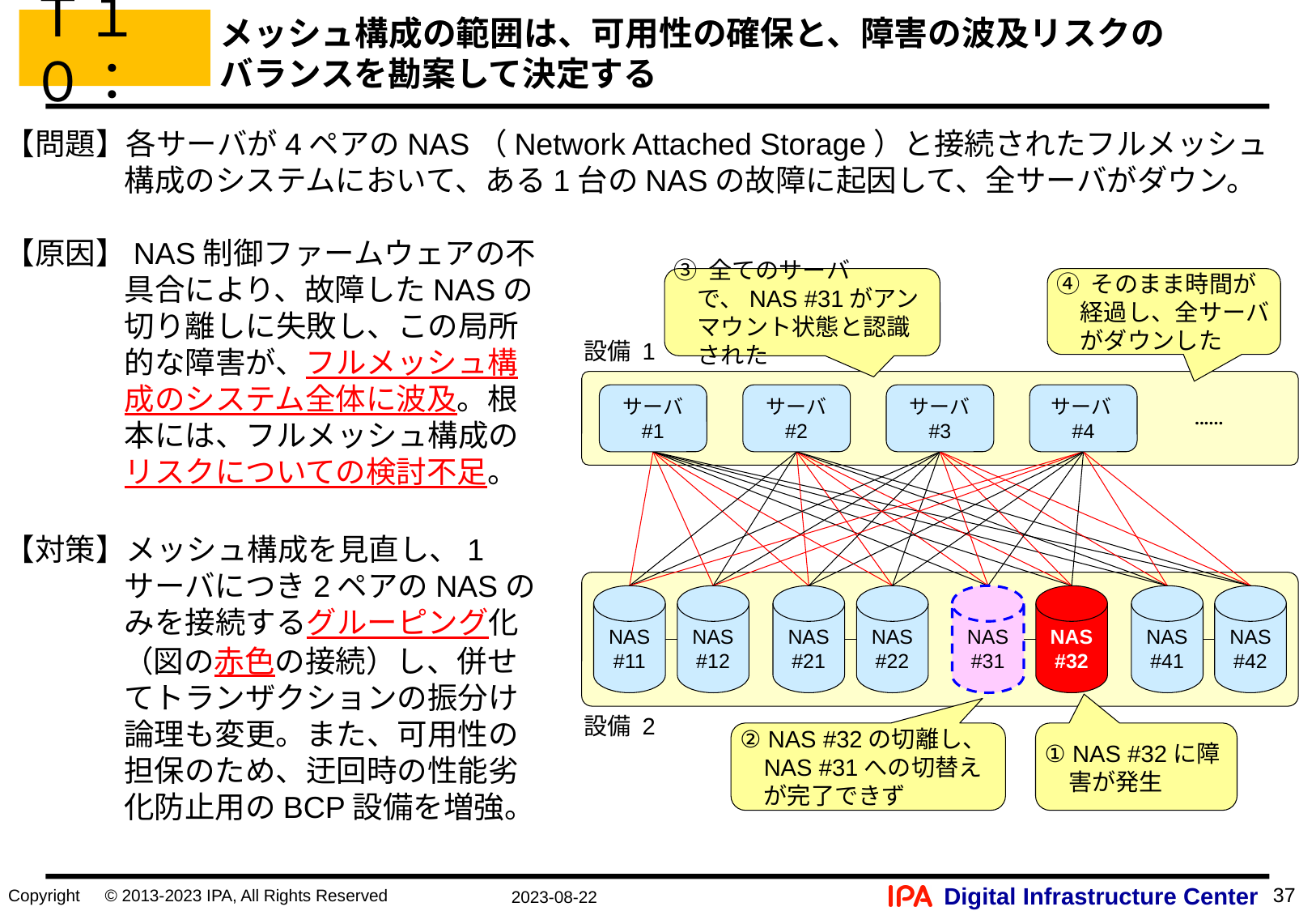

# Ｔ１０：
メッシュ構成の範囲は、可用性の確保と、障害の波及リスクの
バランスを勘案して決定する
【問題】各サーバが4ペアのNAS（Network Attached Storage）と接続されたフルメッシュ構成のシステムにおいて、ある1台のNASの故障に起因して、全サーバがダウン。
【原因】NAS制御ファームウェアの不具合により、故障したNASの切り離しに失敗し、この局所的な障害が、フルメッシュ構成のシステム全体に波及。根本には、フルメッシュ構成のリスクについての検討不足。
④ そのまま時間が経過し、全サーバがダウンした
③ 全てのサーバで、NAS #31がアンマウント状態と認識された
設備 1

サーバ #1
サーバ #2
サーバ #3
サーバ
#4
‥‥‥

NAS #11
NAS #12
NAS #21
NAS #22
NAS #31
NAS #32
NAS #41
NAS #42
設備 2
② NAS #32の切離し、NAS #31への切替えが完了できず
① NAS #32に障害が発生
【対策】メッシュ構成を見直し、1サーバにつき2ペアのNASのみを接続するグルーピング化
（図の赤色の接続）し、併せてトランザクションの振分け論理も変更。また、可用性の担保のため、迂回時の性能劣化防止用のBCP設備を増強。